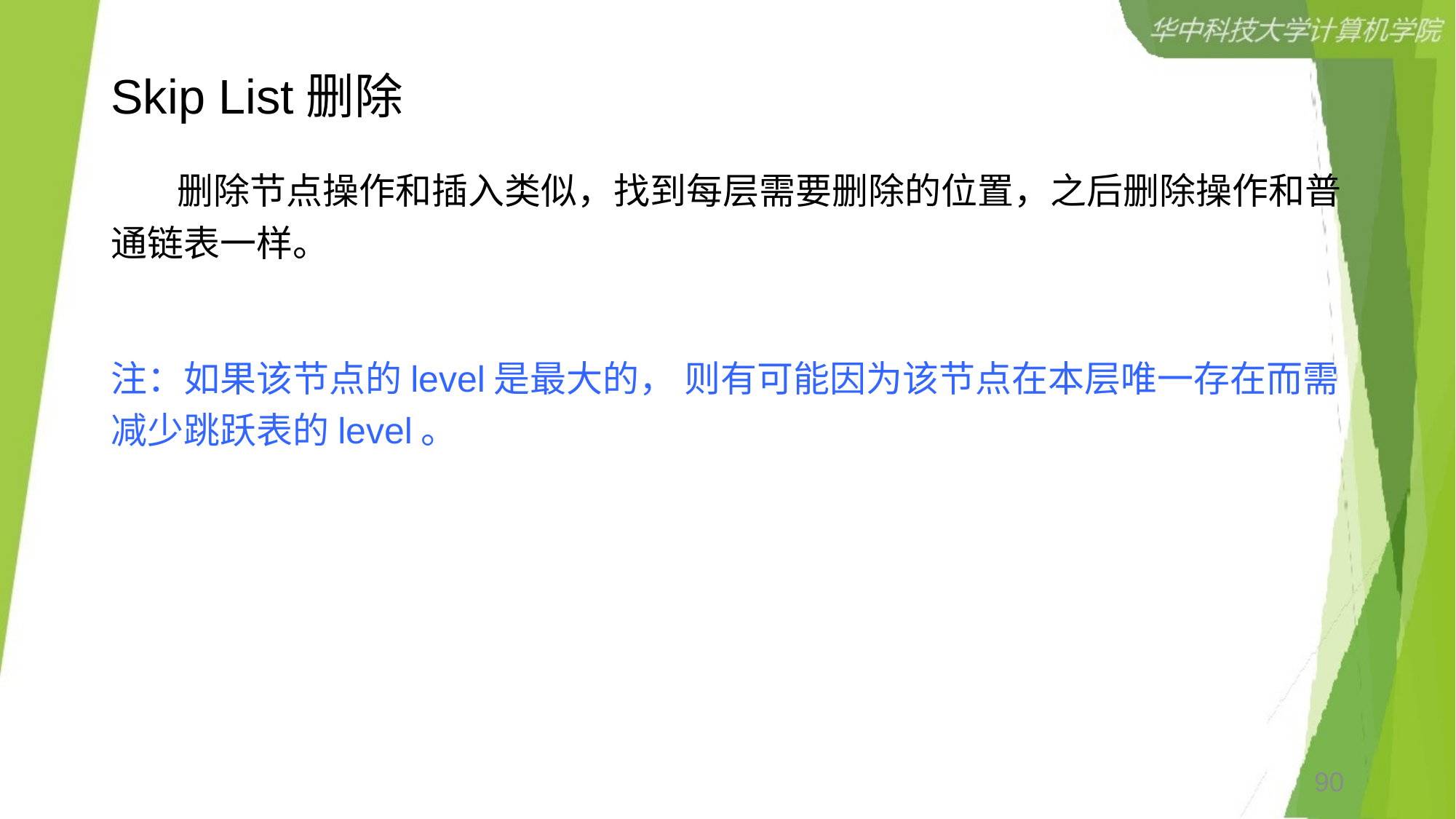

# Skip List删除
       删除节点操作和插入类似，找到每层需要删除的位置，之后删除操作和普通链表一样。

注：如果该节点的level是最大的， 则有可能因为该节点在本层唯一存在而需减少跳跃表的level。
90